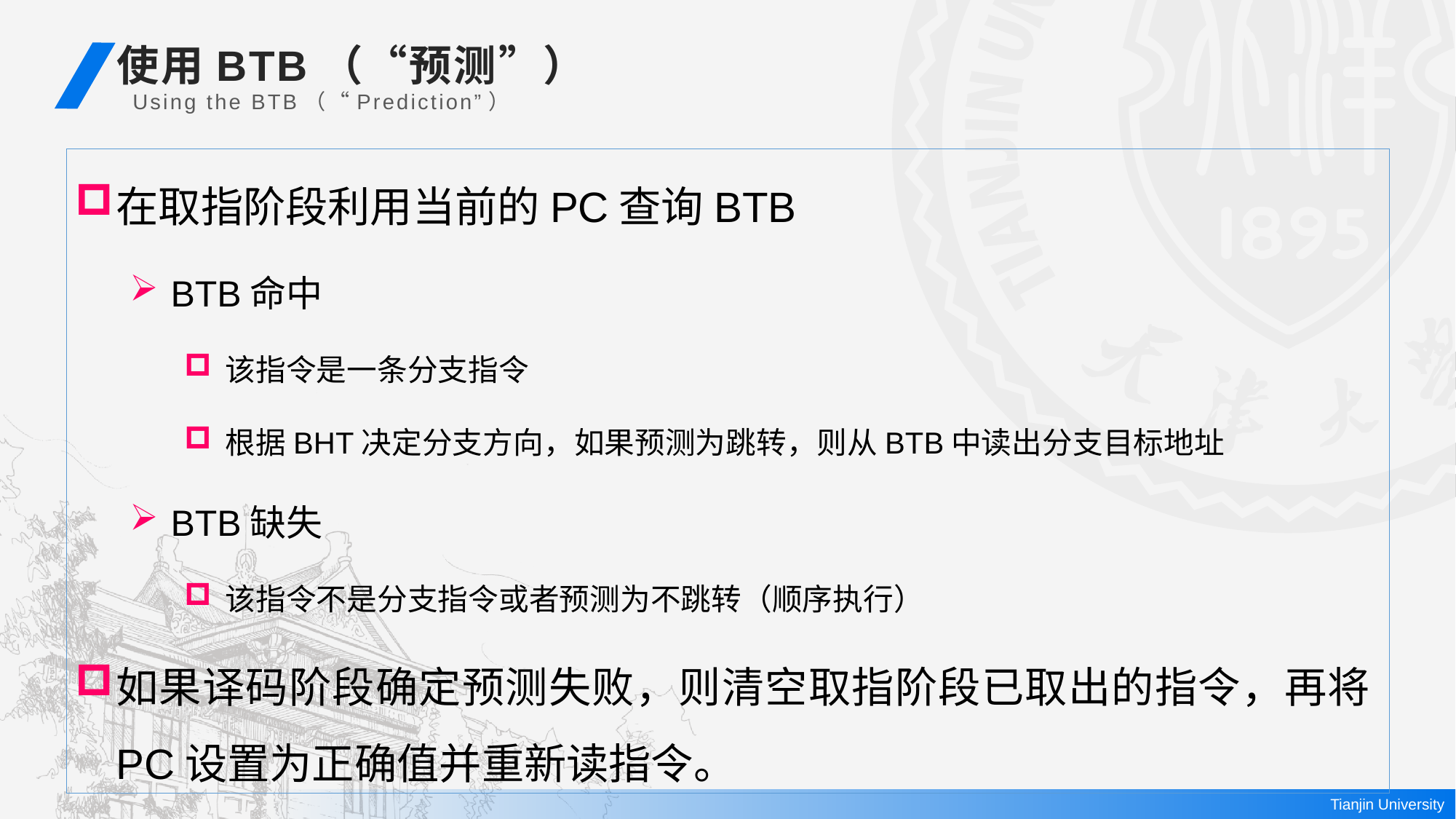

使用BTB（“预测”）
Using the BTB（“Prediction”）
在取指阶段利用当前的PC查询BTB
BTB命中
该指令是一条分支指令
根据BHT决定分支方向，如果预测为跳转，则从BTB中读出分支目标地址
BTB缺失
该指令不是分支指令或者预测为不跳转（顺序执行）
如果译码阶段确定预测失败，则清空取指阶段已取出的指令，再将PC设置为正确值并重新读指令。